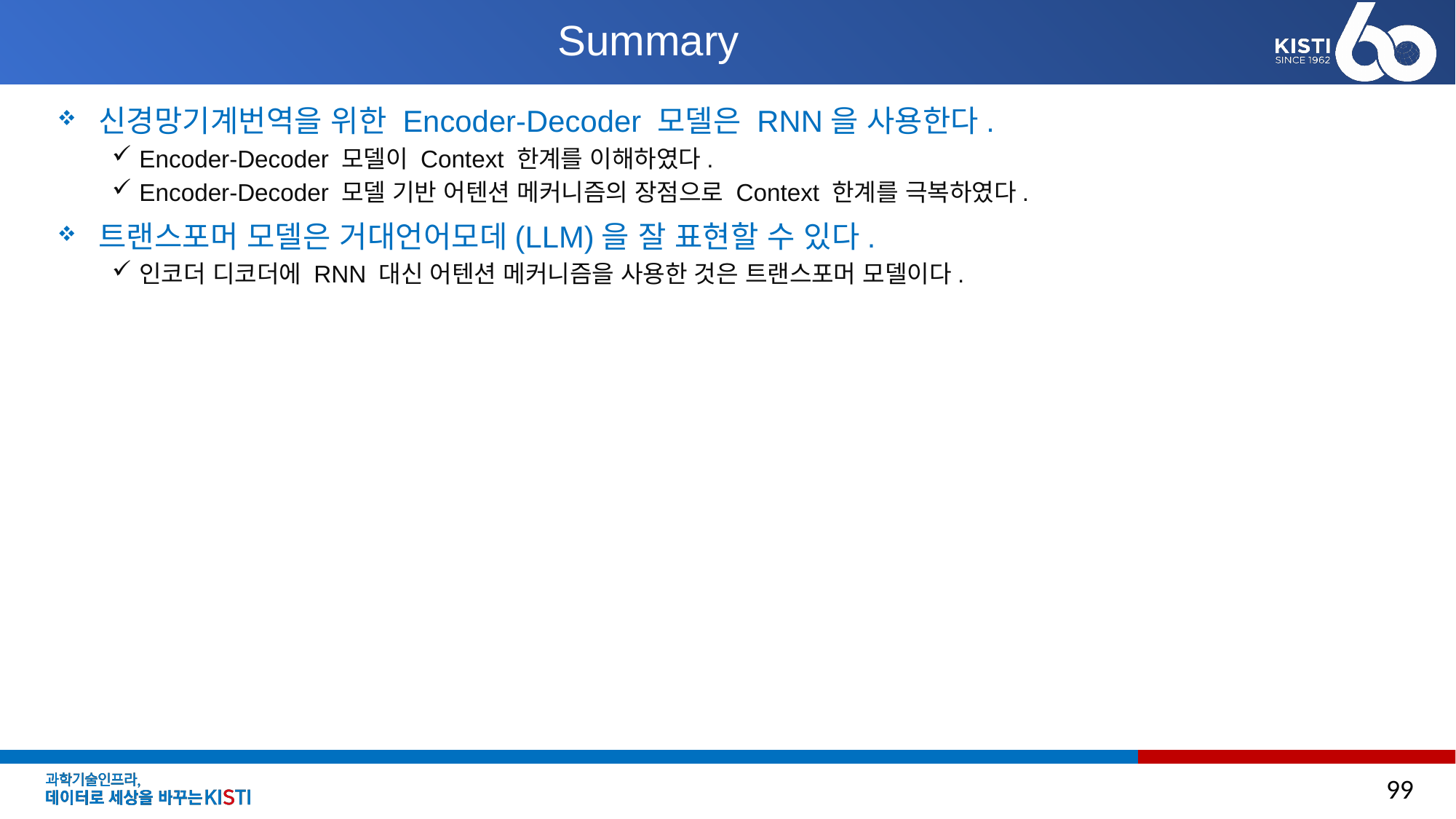

# Summary
신경망기계번역을 위한 Encoder-Decoder 모델은 RNN을 사용한다.
Encoder-Decoder 모델이 Context 한계를 이해하였다.
Encoder-Decoder 모델 기반 어텐션 메커니즘의 장점으로 Context 한계를 극복하였다.
트랜스포머 모델은 거대언어모데(LLM)을 잘 표현할 수 있다.
인코더 디코더에 RNN 대신 어텐션 메커니즘을 사용한 것은 트랜스포머 모델이다.
99